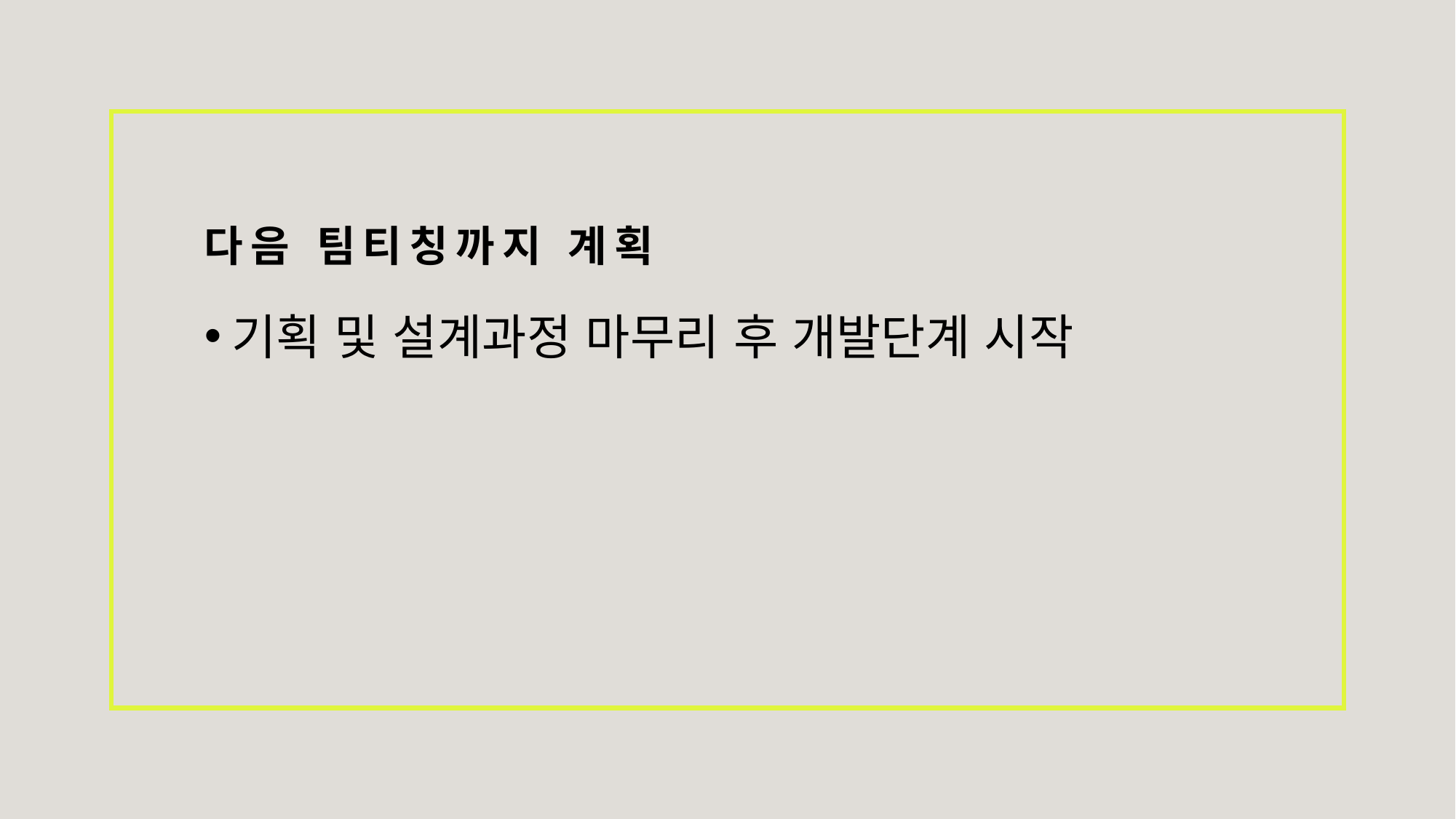

# 다음 팀티칭까지 계획
기획 및 설계과정 마무리 후 개발단계 시작